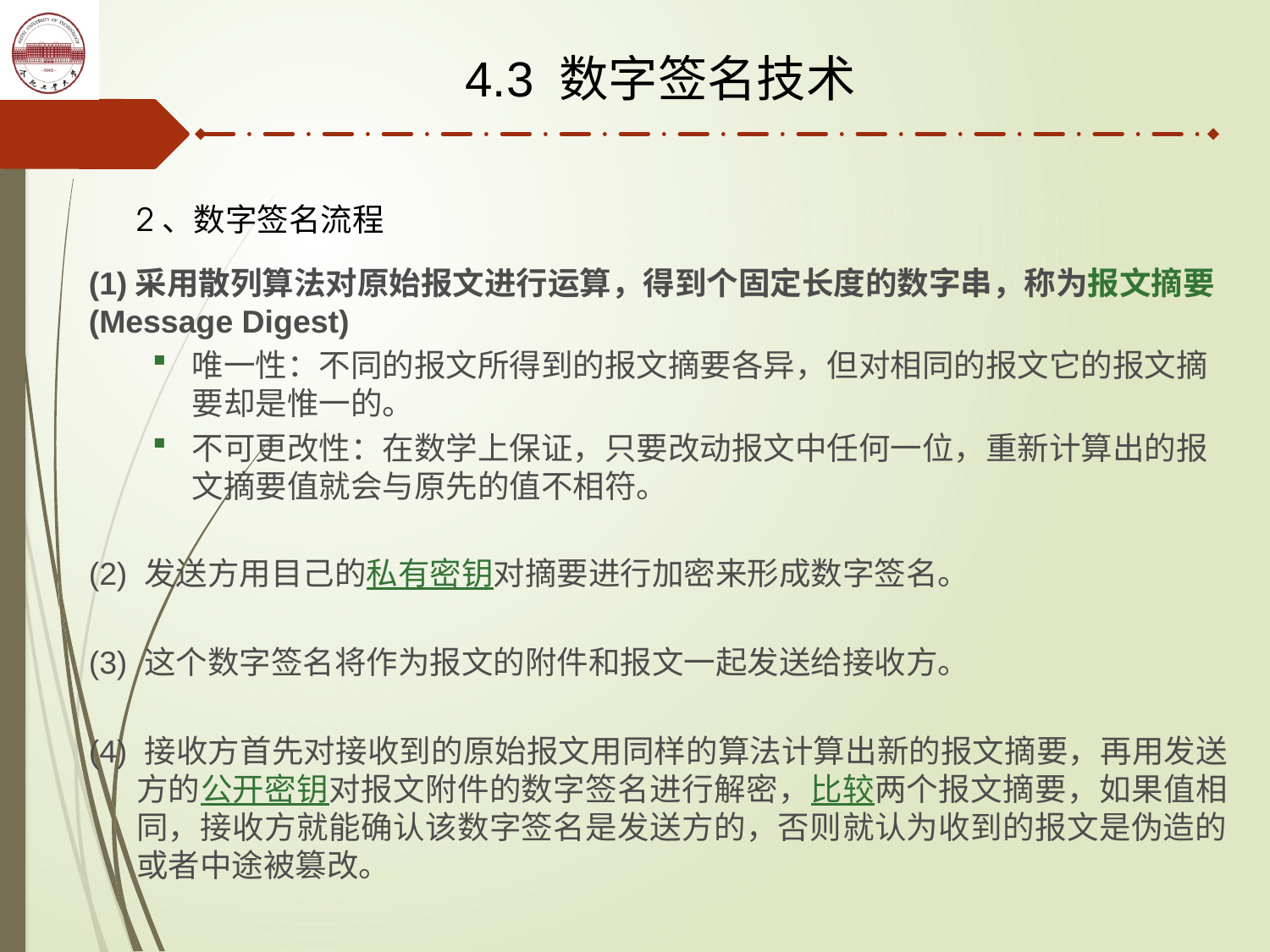

4.3 数字签名技术
2、数字签名流程
(1)采用散列算法对原始报文进行运算，得到个固定长度的数字串，称为报文摘要(Message Digest)
唯一性：不同的报文所得到的报文摘要各异，但对相同的报文它的报文摘要却是惟一的。
不可更改性：在数学上保证，只要改动报文中任何一位，重新计算出的报文摘要值就会与原先的值不相符。
(2) 发送方用目己的私有密钥对摘要进行加密来形成数字签名。

(3) 这个数字签名将作为报文的附件和报文一起发送给接收方。

(4) 接收方首先对接收到的原始报文用同样的算法计算出新的报文摘要，再用发送方的公开密钥对报文附件的数字签名进行解密，比较两个报文摘要，如果值相同，接收方就能确认该数字签名是发送方的，否则就认为收到的报文是伪造的或者中途被篡改。